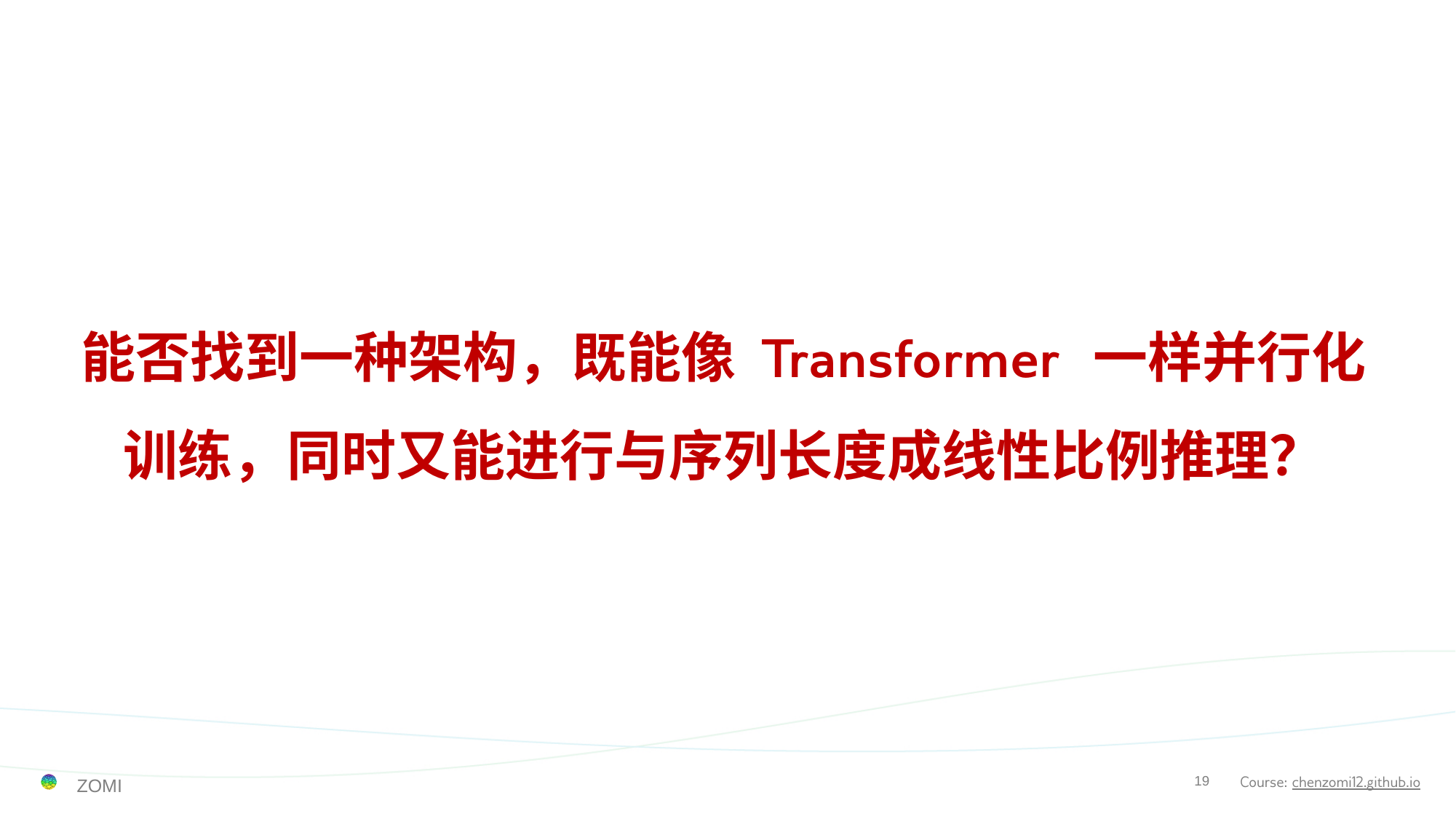

能否找到一种架构，既能像 Transformer 一样并行化训练，同时又能进行与序列长度成线性比例推理？